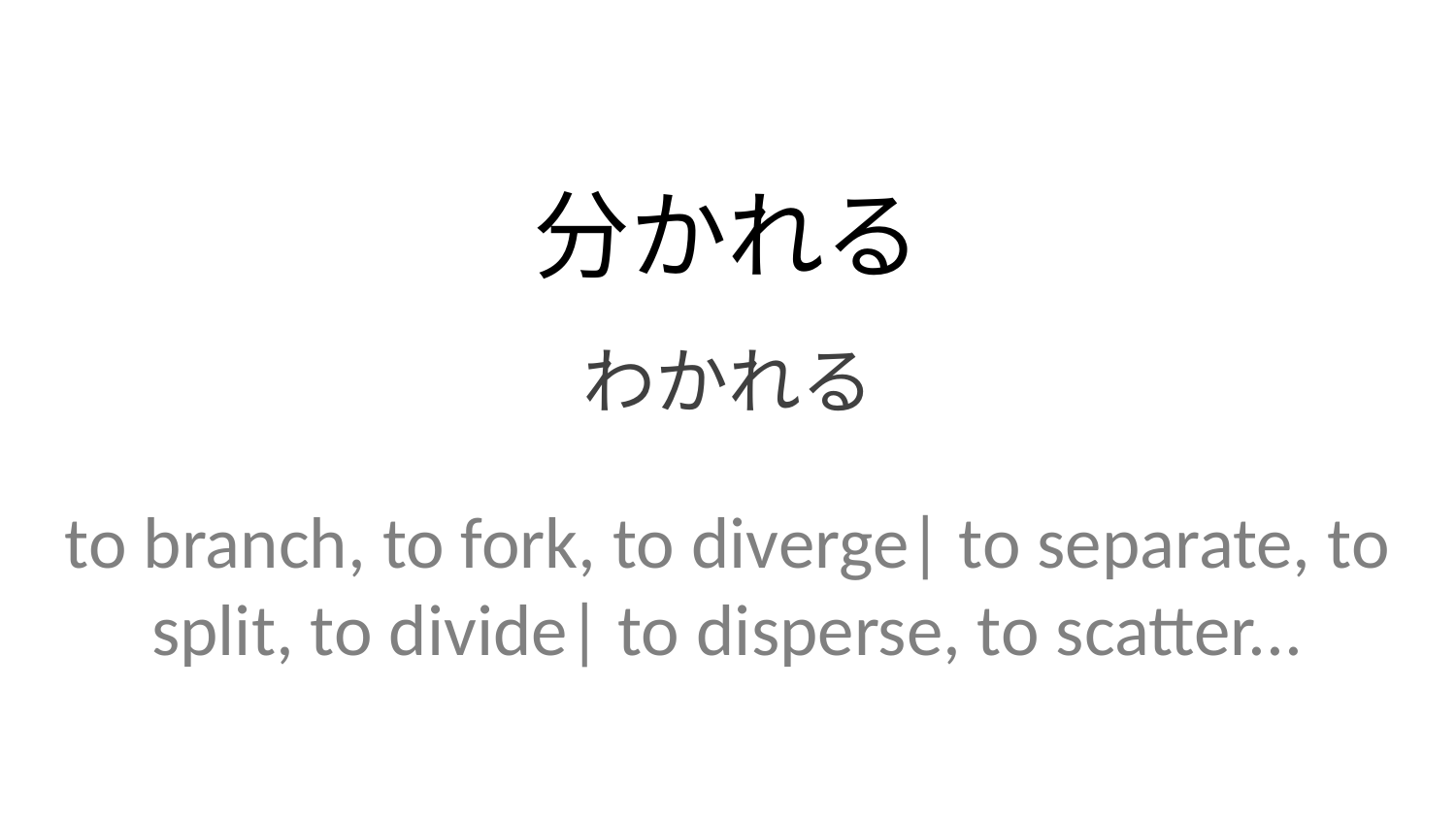

分かれる

わかれる
to branch, to fork, to diverge| to separate, to split, to divide| to disperse, to scatter...